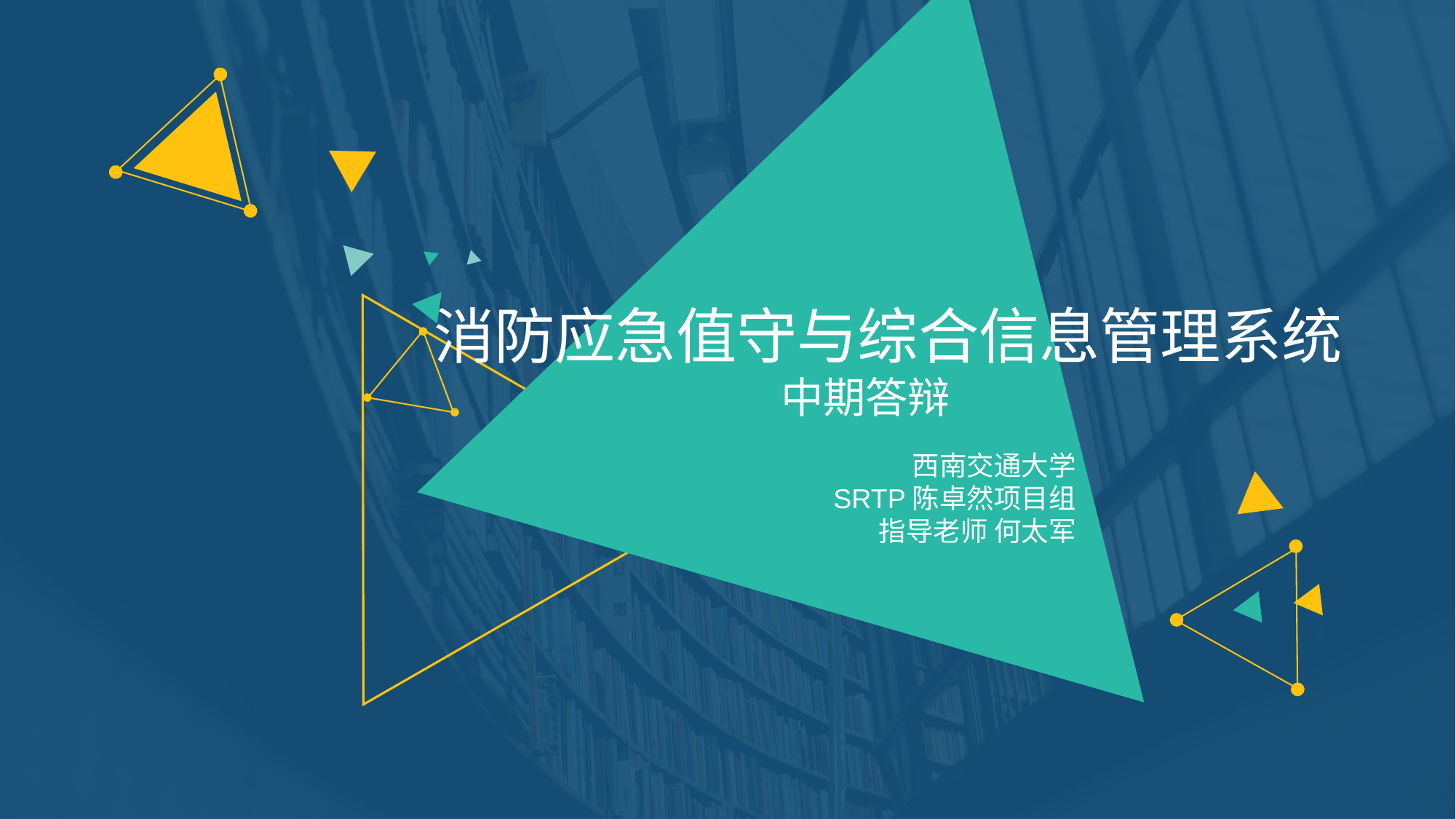

消防应急值守与综合信息管理系统
			 中期答辩

西南交通大学
SRTP陈卓然项目组
指导老师 何太军